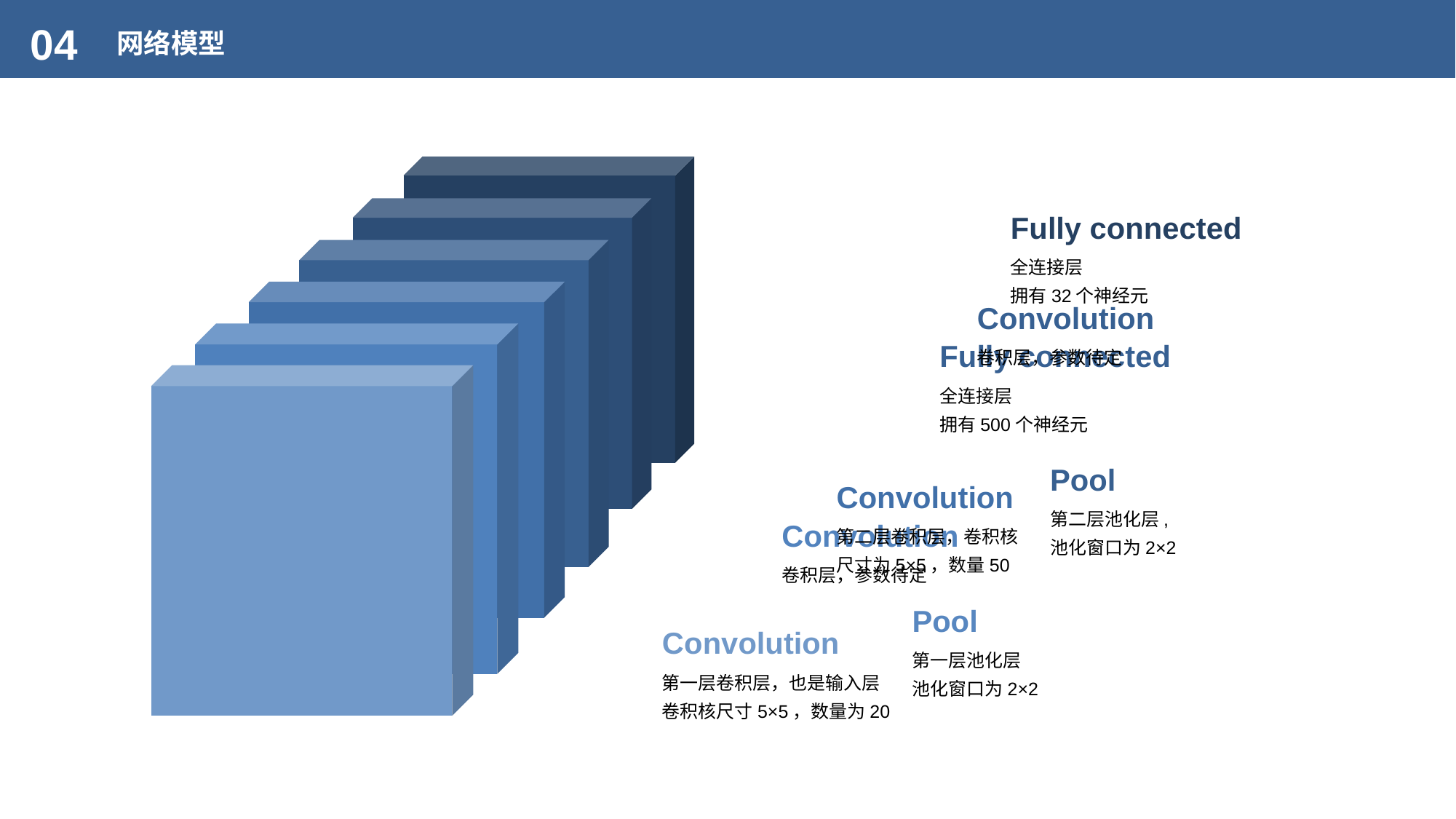

04
网络模型

Fully connected
全连接层
拥有32个神经元

Convolution
卷积层，参数待定
Fully connected
全连接层
拥有500个神经元

Pool
第二层池化层,
池化窗口为2×2
Convolution
第二层卷积层，卷积核
尺寸为5×5，数量50
Convolution
卷积层，参数待定
Pool
第一层池化层
池化窗口为2×2
Convolution
第一层卷积层，也是输入层
卷积核尺寸5×5，数量为20